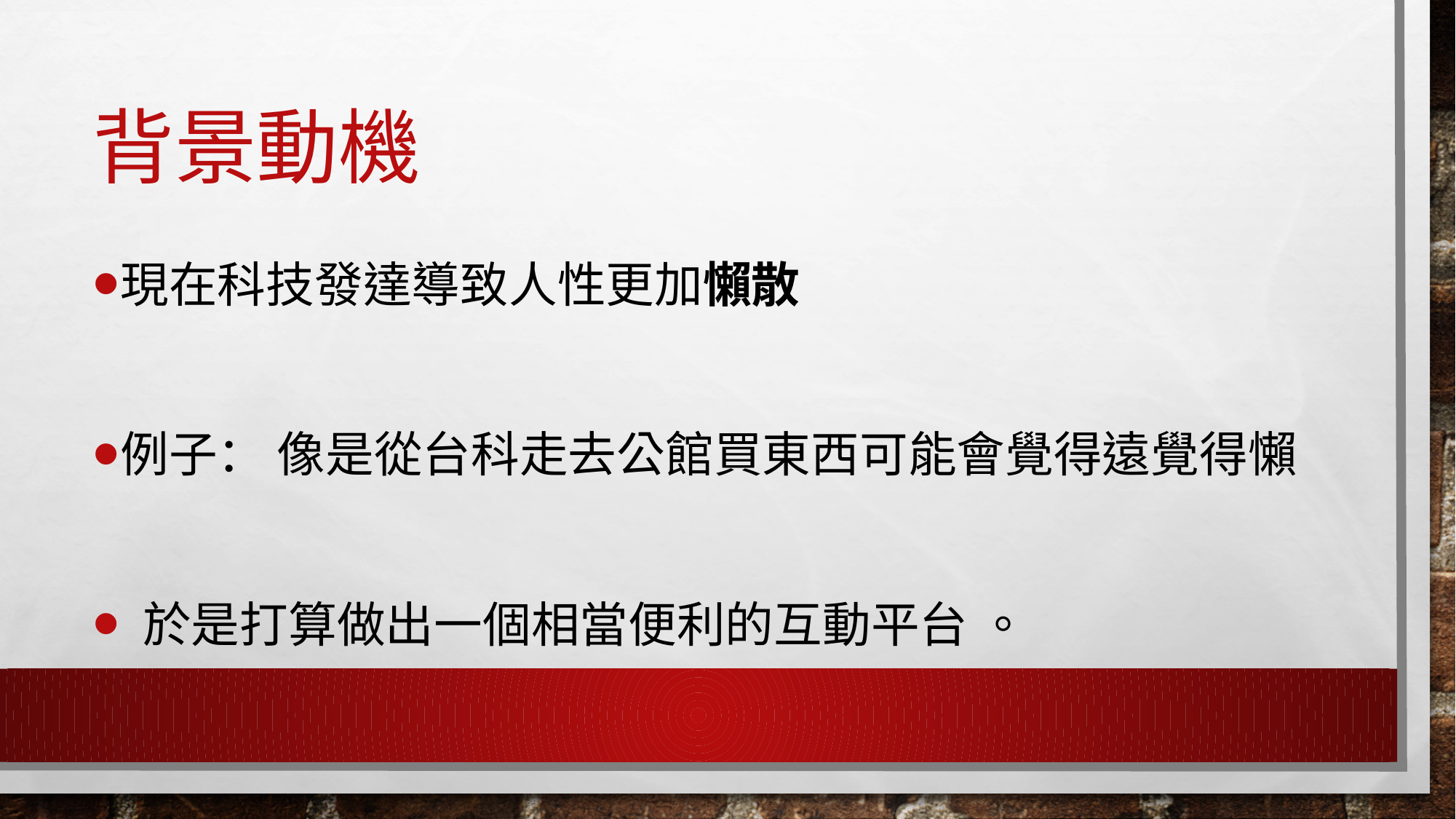

# 背景動機
現在科技發達導致人性更加懶散

例子： 像是從台科走去公館買東西可能會覺得遠覺得懶

 於是打算做出一個相當便利的互動平台 。